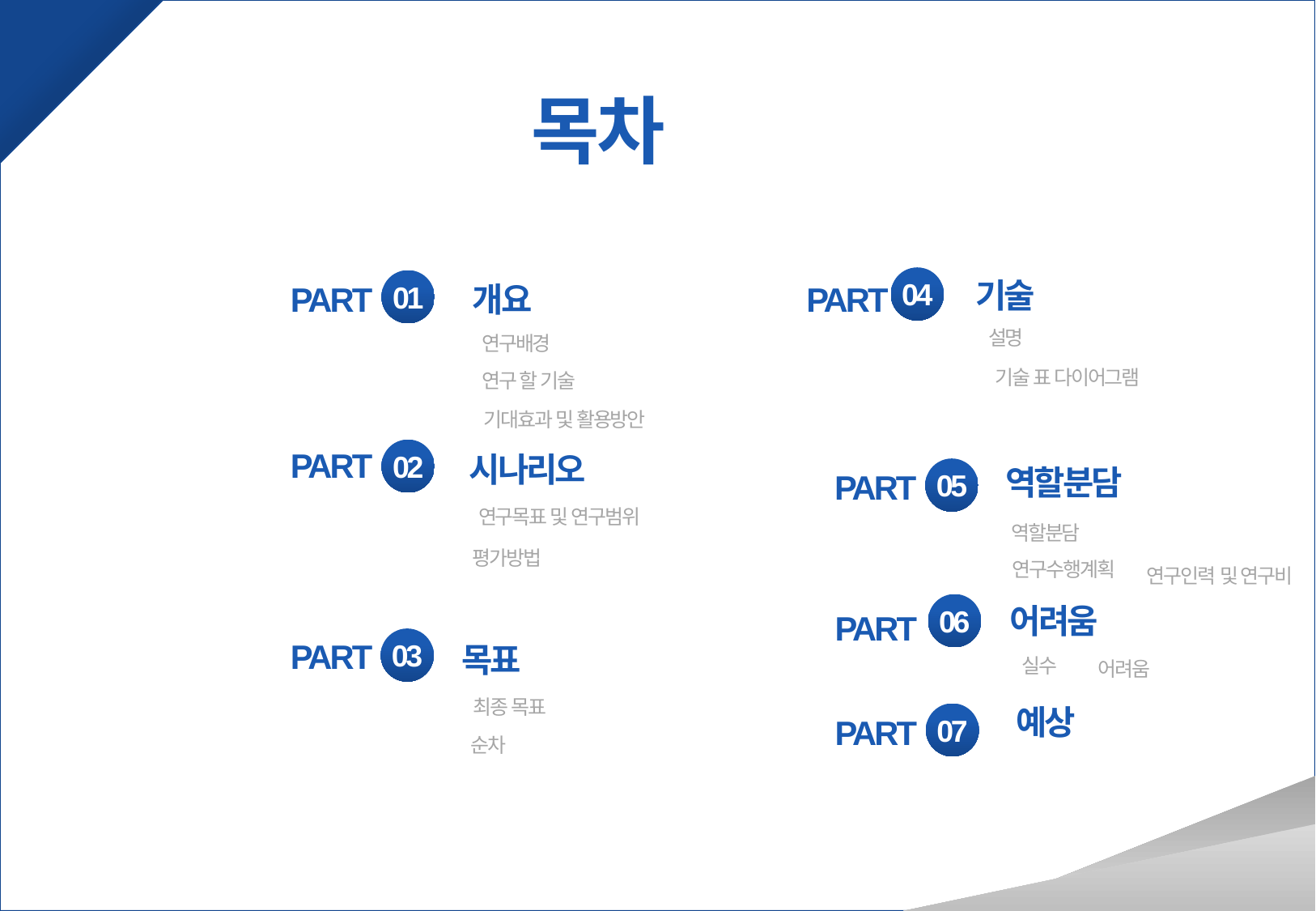

목차
04
PART
기술
01
PART
개요
설명
연구배경
기술 표 다이어그램
연구 할 기술
기대효과 및 활용방안
PART
02
시나리오
역할분담
05
PART
06
PART
07
PART
연구목표 및 연구범위
역할분담
평가방법
연구수행계획
연구인력 및 연구비
어려움
03
PART
목표
실수
어려움
최종 목표

예상
순차